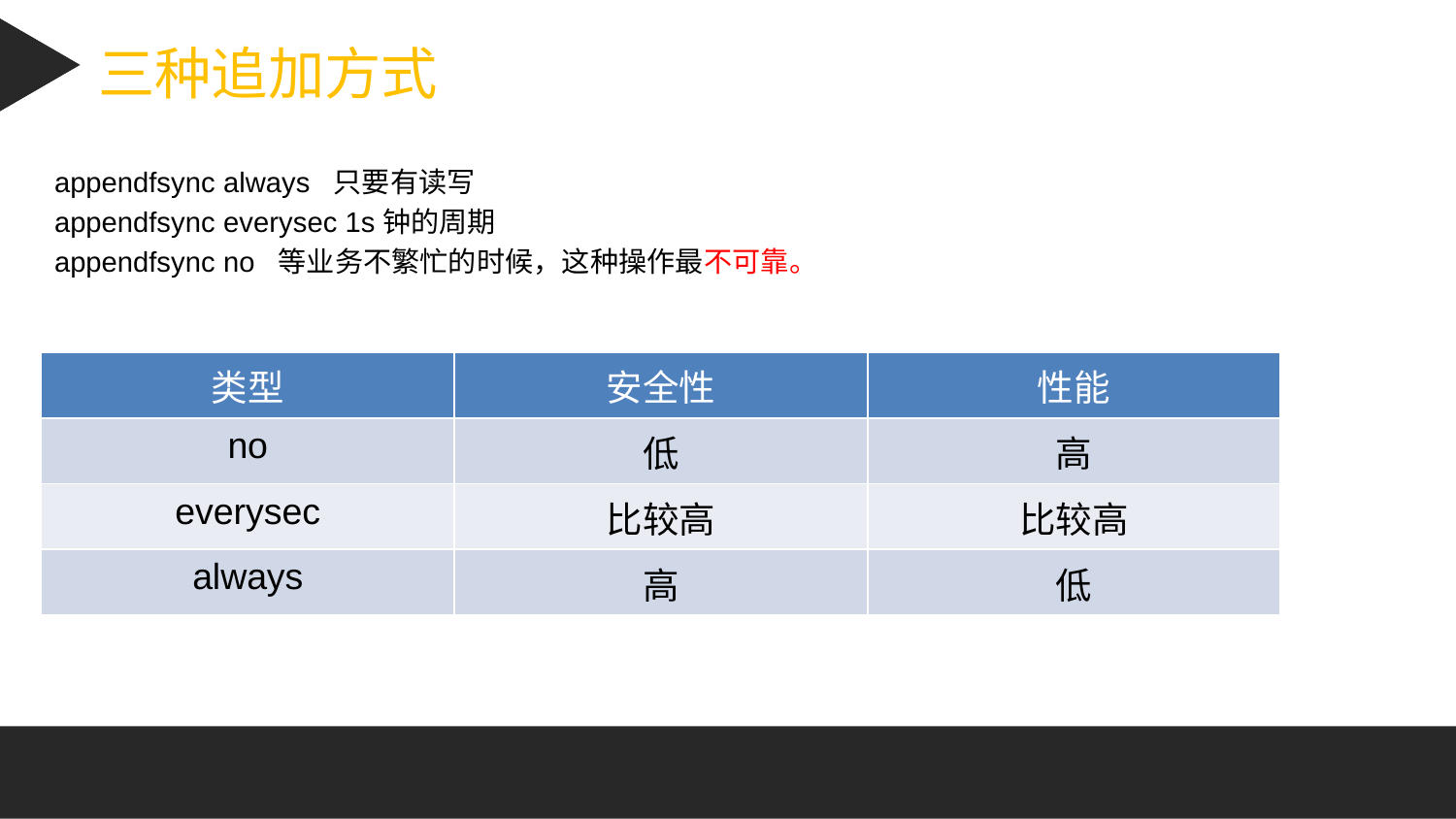

三种追加方式
appendfsync always  只要有读写
appendfsync everysec 1s钟的周期
appendfsync no  等业务不繁忙的时候，这种操作最不可靠。

| 类型 | 安全性 | 性能 |
| --- | --- | --- |
| no | 低 | 高 |
| everysec | 比较高 | 比较高 |
| always | 高 | 低 |